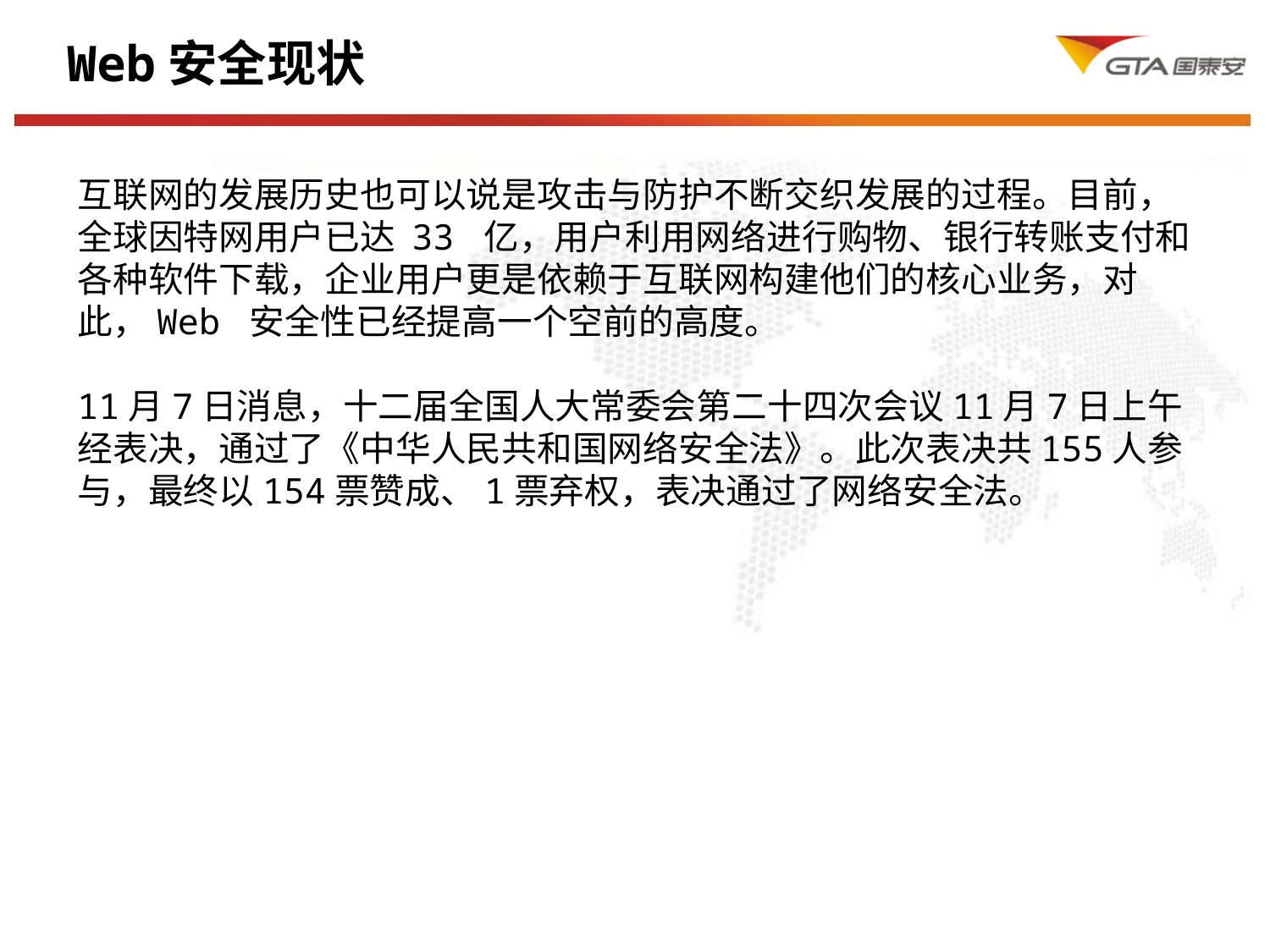

Web安全现状自我介绍
互联网的发展历史也可以说是攻击与防护不断交织发展的过程。目前，全球因特网用户已达 33 亿，用户利用网络进行购物、银行转账支付和各种软件下载，企业用户更是依赖于互联网构建他们的核心业务，对此，Web 安全性已经提高一个空前的高度。

11月7日消息，十二届全国人大常委会第二十四次会议11月7日上午经表决，通过了《中华人民共和国网络安全法》。此次表决共155人参与，最终以154票赞成、1票弃权，表决通过了网络安全法。